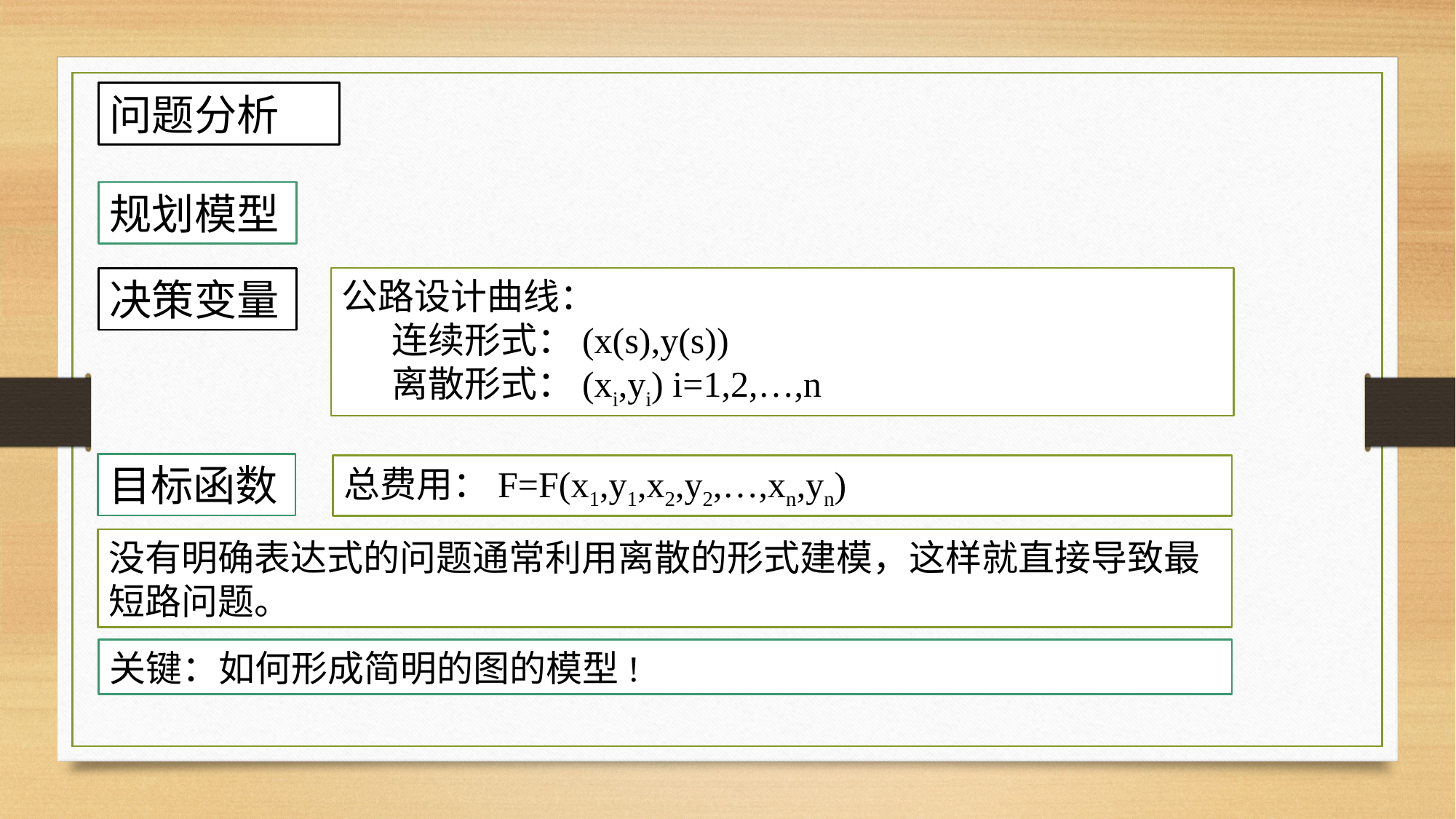

问题分析
规划模型
决策变量
公路设计曲线：
     连续形式：(x(s),y(s))
     离散形式：(xi,yi) i=1,2,…,n
目标函数
总费用：F=F(x1,y1,x2,y2,…,xn,yn)
没有明确表达式的问题通常利用离散的形式建模，这样就直接导致最短路问题。
关键：如何形成简明的图的模型!